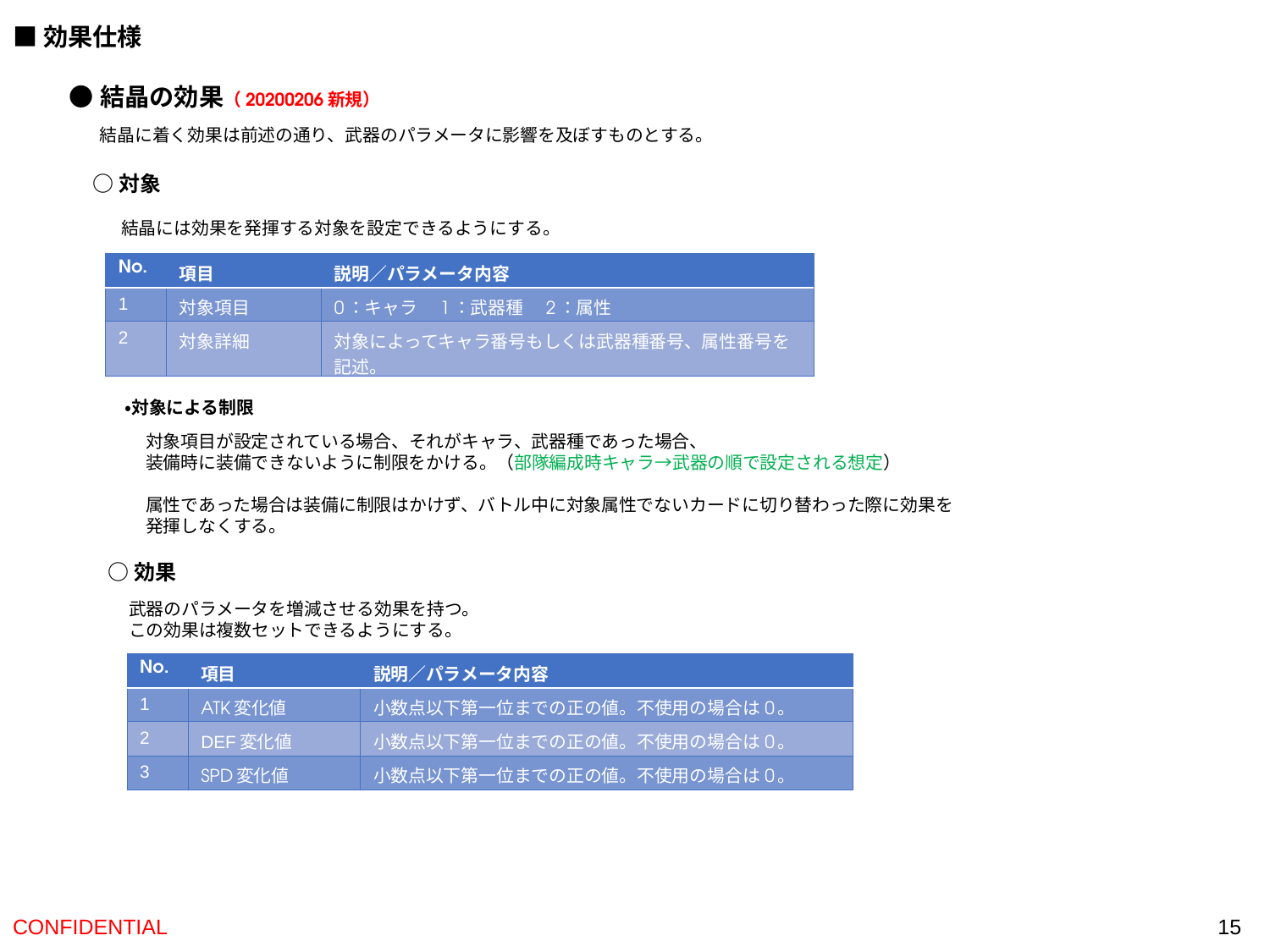

■効果仕様
●結晶の効果（20200206新規）
結晶に着く効果は前述の通り、武器のパラメータに影響を及ぼすものとする。
○対象
結晶には効果を発揮する対象を設定できるようにする。
| No. | 項目 | 説明／パラメータ内容 |
| --- | --- | --- |
| 1 | 対象項目 | 0：キャラ　1：武器種　2：属性 |
| 2 | 対象詳細 | 対象によってキャラ番号もしくは武器種番号、属性番号を記述。 |
・対象による制限
対象項目が設定されている場合、それがキャラ、武器種であった場合、
装備時に装備できないように制限をかける。（部隊編成時キャラ→武器の順で設定される想定）

属性であった場合は装備に制限はかけず、バトル中に対象属性でないカードに切り替わった際に効果を
発揮しなくする。
○効果
武器のパラメータを増減させる効果を持つ。
この効果は複数セットできるようにする。
| No. | 項目 | 説明／パラメータ内容 |
| --- | --- | --- |
| 1 | ATK変化値 | 小数点以下第一位までの正の値。不使用の場合は0。 |
| 2 | DEF変化値 | 小数点以下第一位までの正の値。不使用の場合は0。 |
| 3 | SPD変化値 | 小数点以下第一位までの正の値。不使用の場合は0。 |
15
CONFIDENTIAL